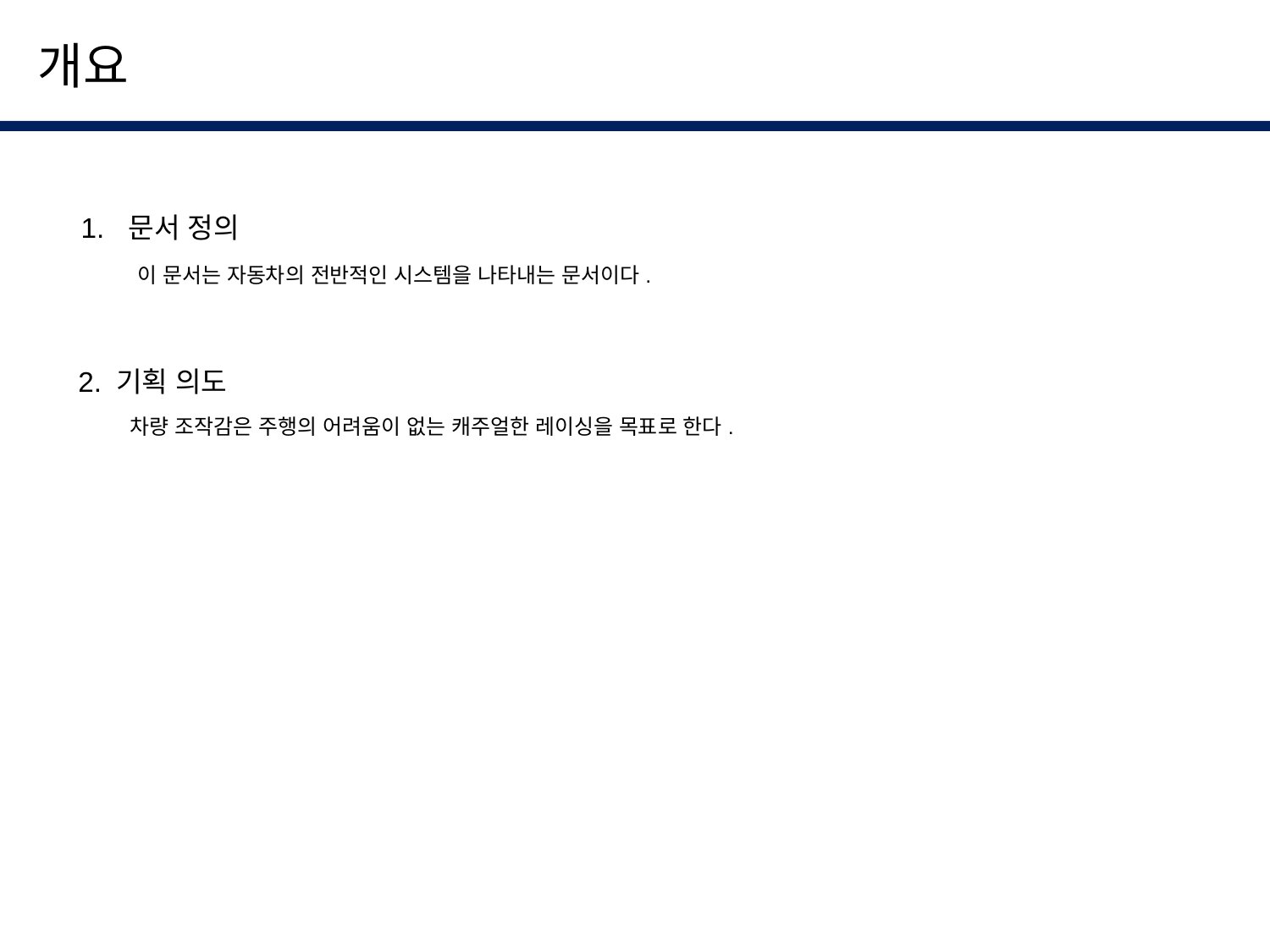

개요

문서 정의
이 문서는 자동차의 전반적인 시스템을 나타내는 문서이다.
2. 기획 의도
차량 조작감은 주행의 어려움이 없는 캐주얼한 레이싱을 목표로 한다.